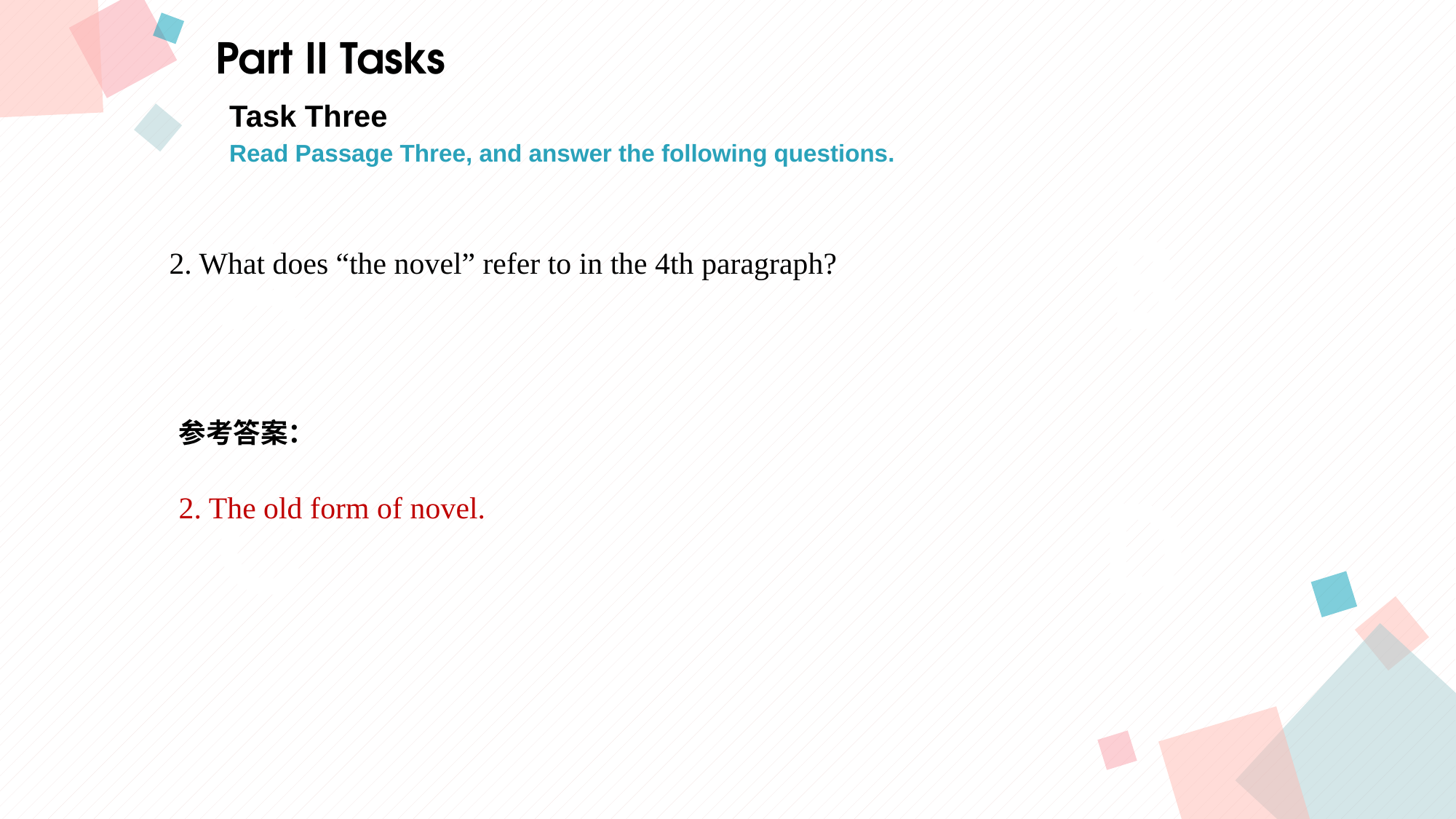

Part II Tasks
Task Three

Read Passage Three, and answer the following questions.
A
B
     2. What does “the novel” refer to in the 4th paragraph?
参考答案：

2. The old form of novel.
C
D